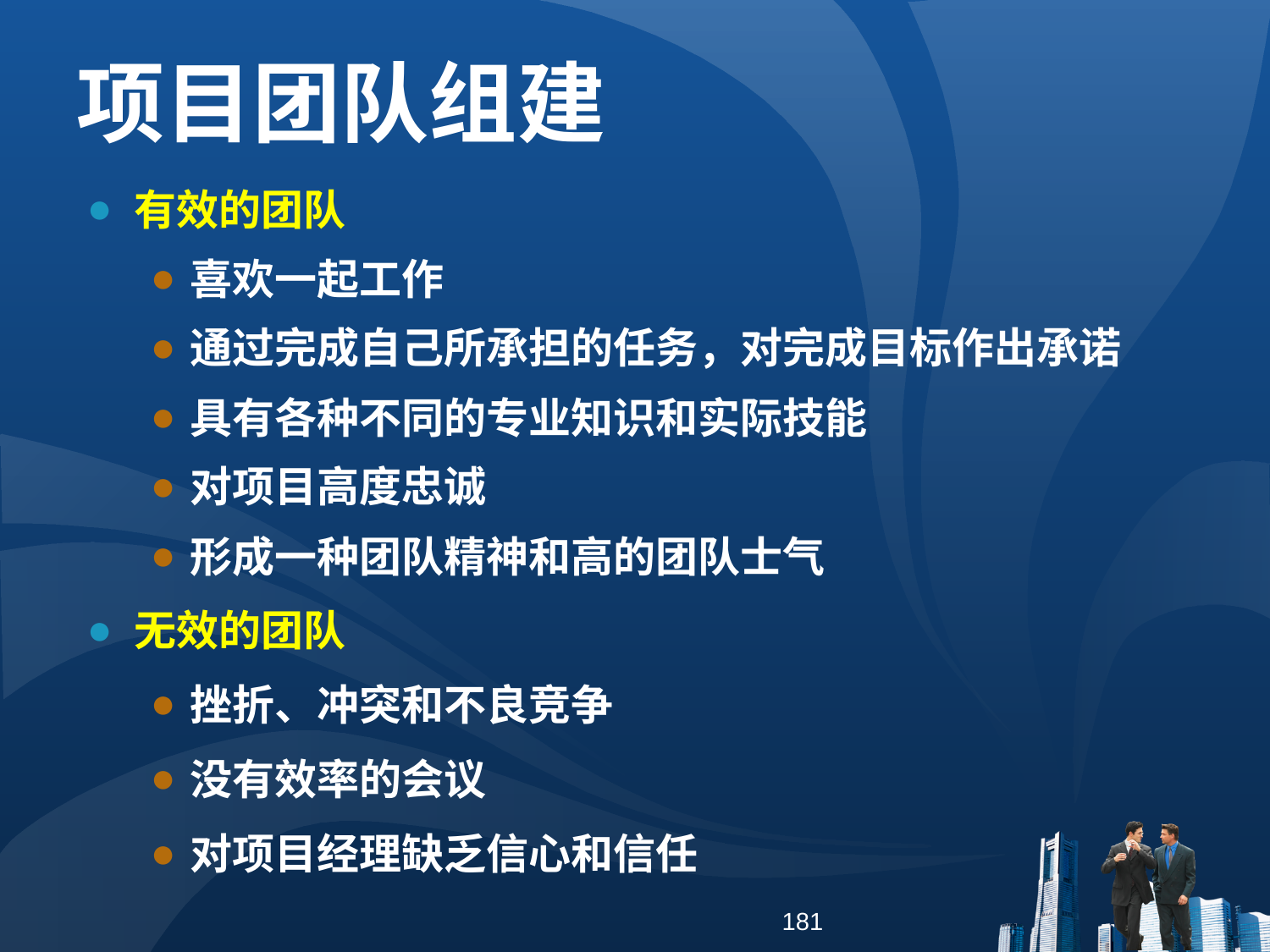

项目团队组建
有效的团队
喜欢一起工作
通过完成自己所承担的任务，对完成目标作出承诺
具有各种不同的专业知识和实际技能
对项目高度忠诚
形成一种团队精神和高的团队士气
无效的团队
挫折、冲突和不良竞争
没有效率的会议
对项目经理缺乏信心和信任
181